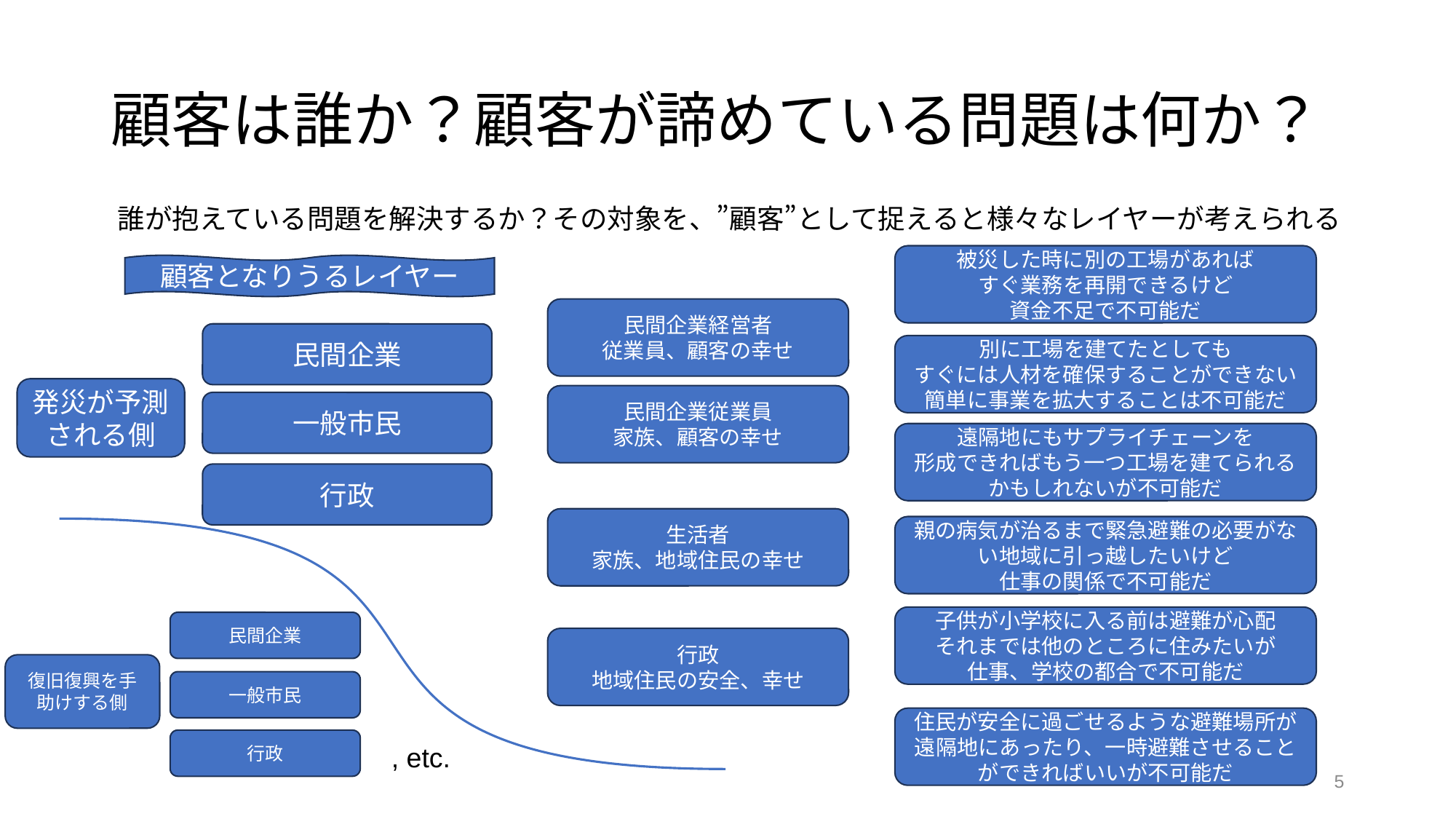

# 顧客は誰か？顧客が諦めている問題は何か？
誰が抱えている問題を解決するか？その対象を、”顧客”として捉えると様々なレイヤーが考えられる

被災した時に別の工場があれば
すぐ業務を再開できるけど
資金不足で不可能だ
顧客となりうるレイヤー
民間企業経営者
従業員、顧客の幸せ
民間企業
別に工場を建てたとしても
すぐには人材を確保することができない
簡単に事業を拡大することは不可能だ
発災が予測される側
民間企業従業員
家族、顧客の幸せ
一般市民
遠隔地にもサプライチェーンを
形成できればもう一つ工場を建てられるかもしれないが不可能だ
行政
生活者
家族、地域住民の幸せ
親の病気が治るまで緊急避難の必要がない地域に引っ越したいけど
仕事の関係で不可能だ
子供が小学校に入る前は避難が心配
それまでは他のところに住みたいが
仕事、学校の都合で不可能だ
民間企業
行政
地域住民の安全、幸せ
復旧復興を手助けする側
一般市民
住民が安全に過ごせるような避難場所が遠隔地にあったり、一時避難させることができればいいが不可能だ
行政
, etc.
5